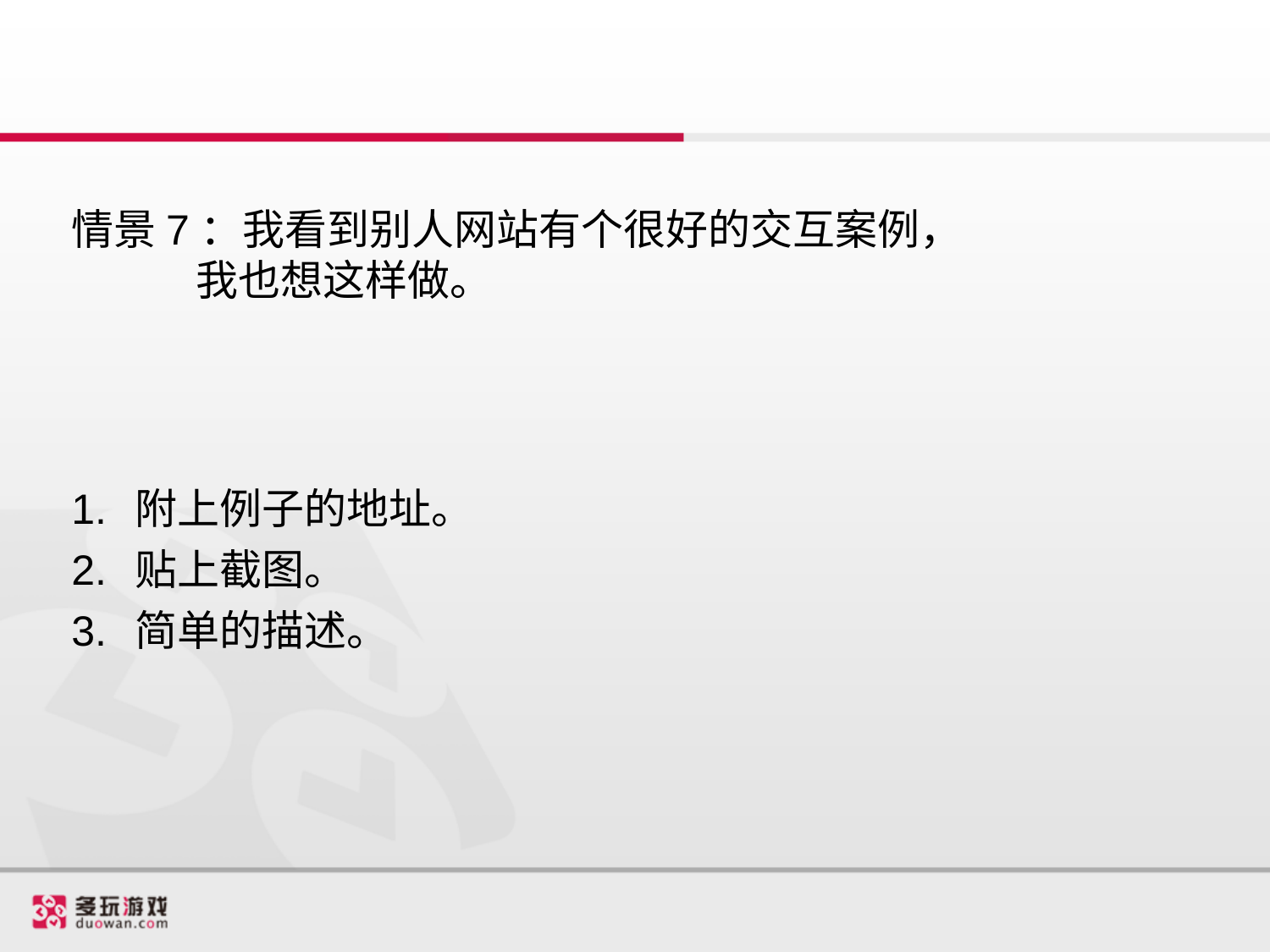

情景7：我看到别人网站有个很好的交互案例，
            我也想这样做。
附上例子的地址。
贴上截图。
简单的描述。